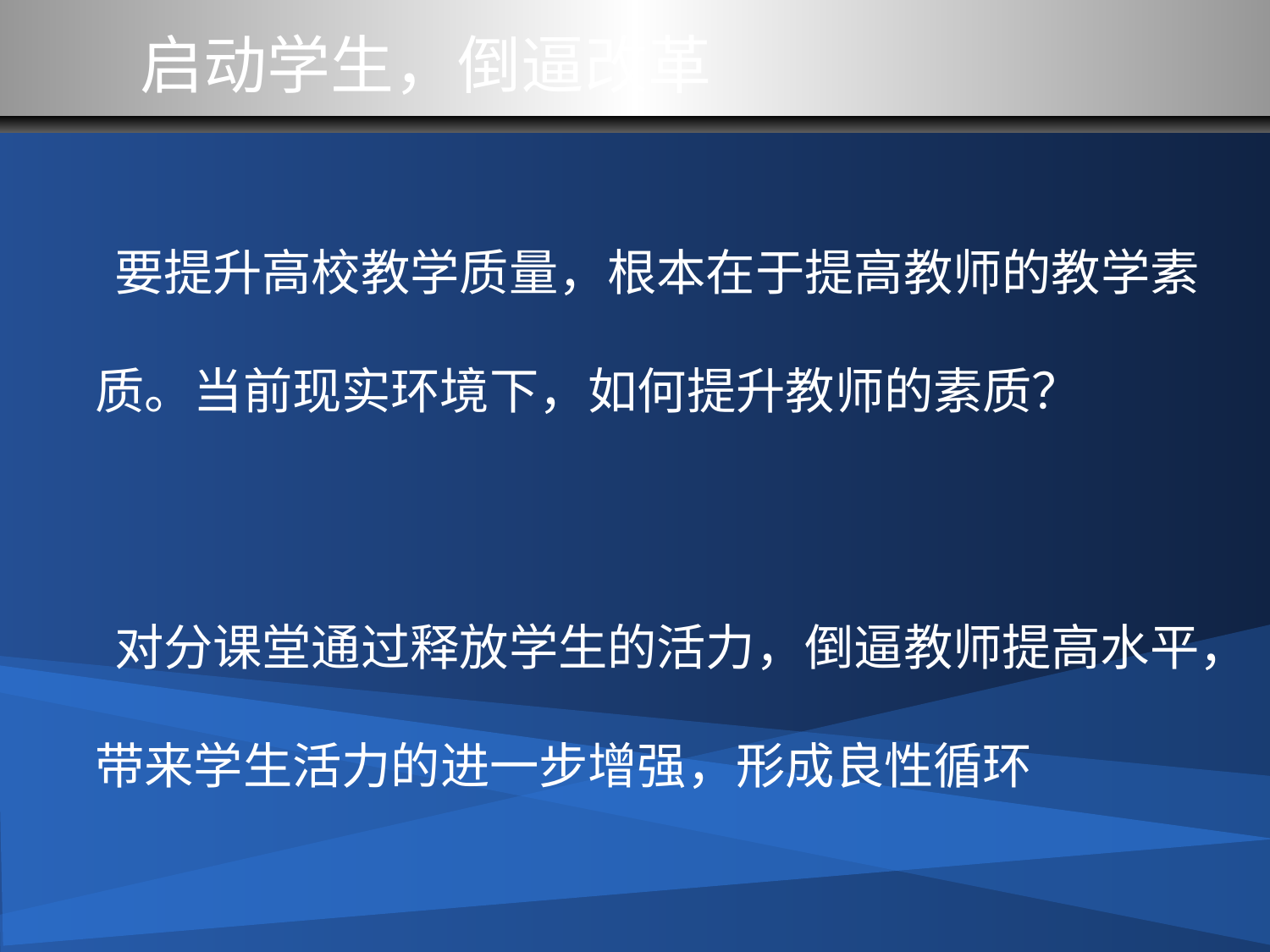

启动学生，倒逼改革
     要提升高校教学质量，根本在于提高教师的教学素质。当前现实环境下，如何提升教师的素质？

     对分课堂通过释放学生的活力，倒逼教师提高水平，带来学生活力的进一步增强，形成良性循环